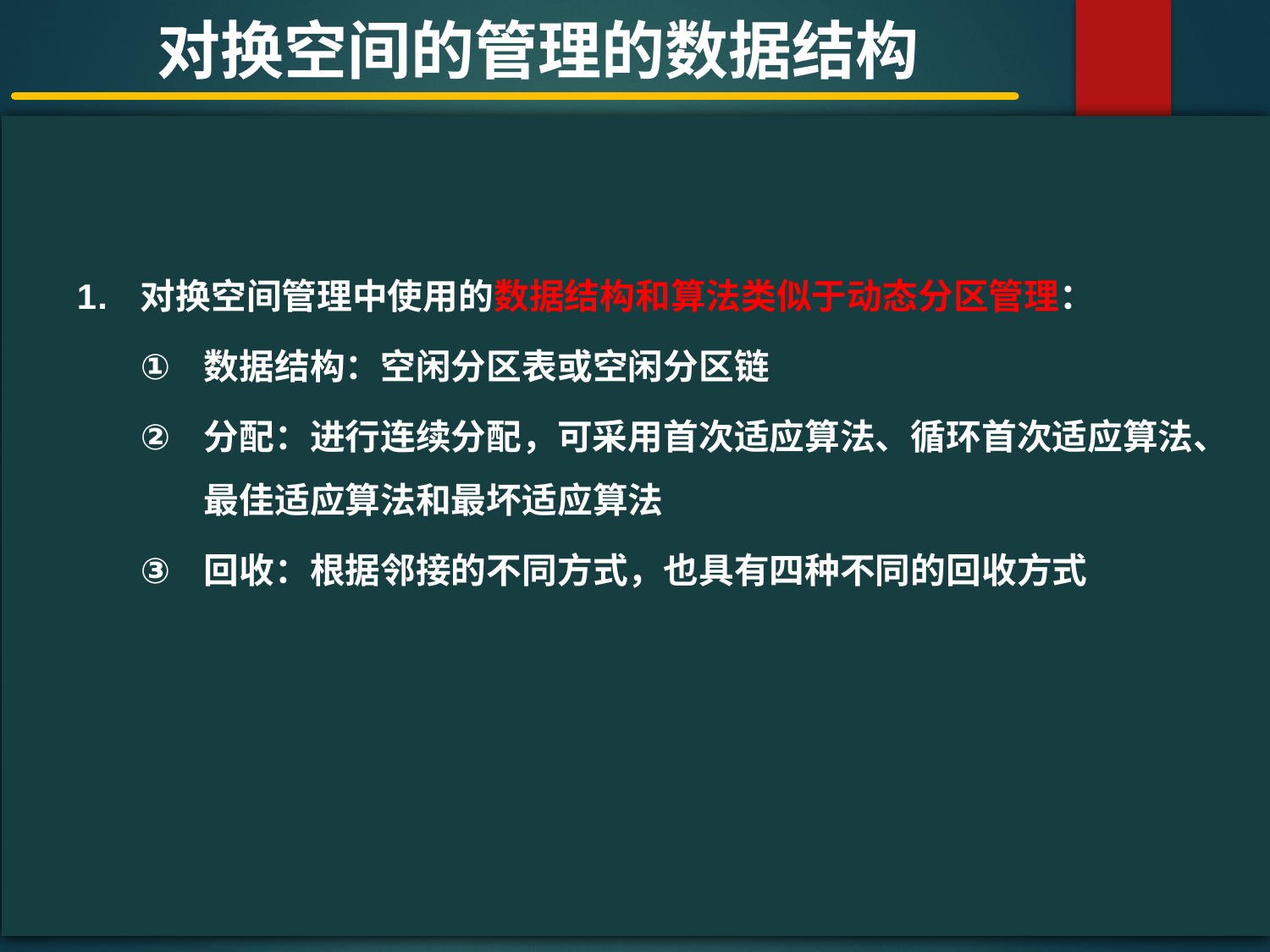

对换空间的管理的数据结构
#
对换空间管理中使用的数据结构和算法类似于动态分区管理：
数据结构：空闲分区表或空闲分区链
分配：进行连续分配，可采用首次适应算法、循环首次适应算法、最佳适应算法和最坏适应算法
回收：根据邻接的不同方式，也具有四种不同的回收方式